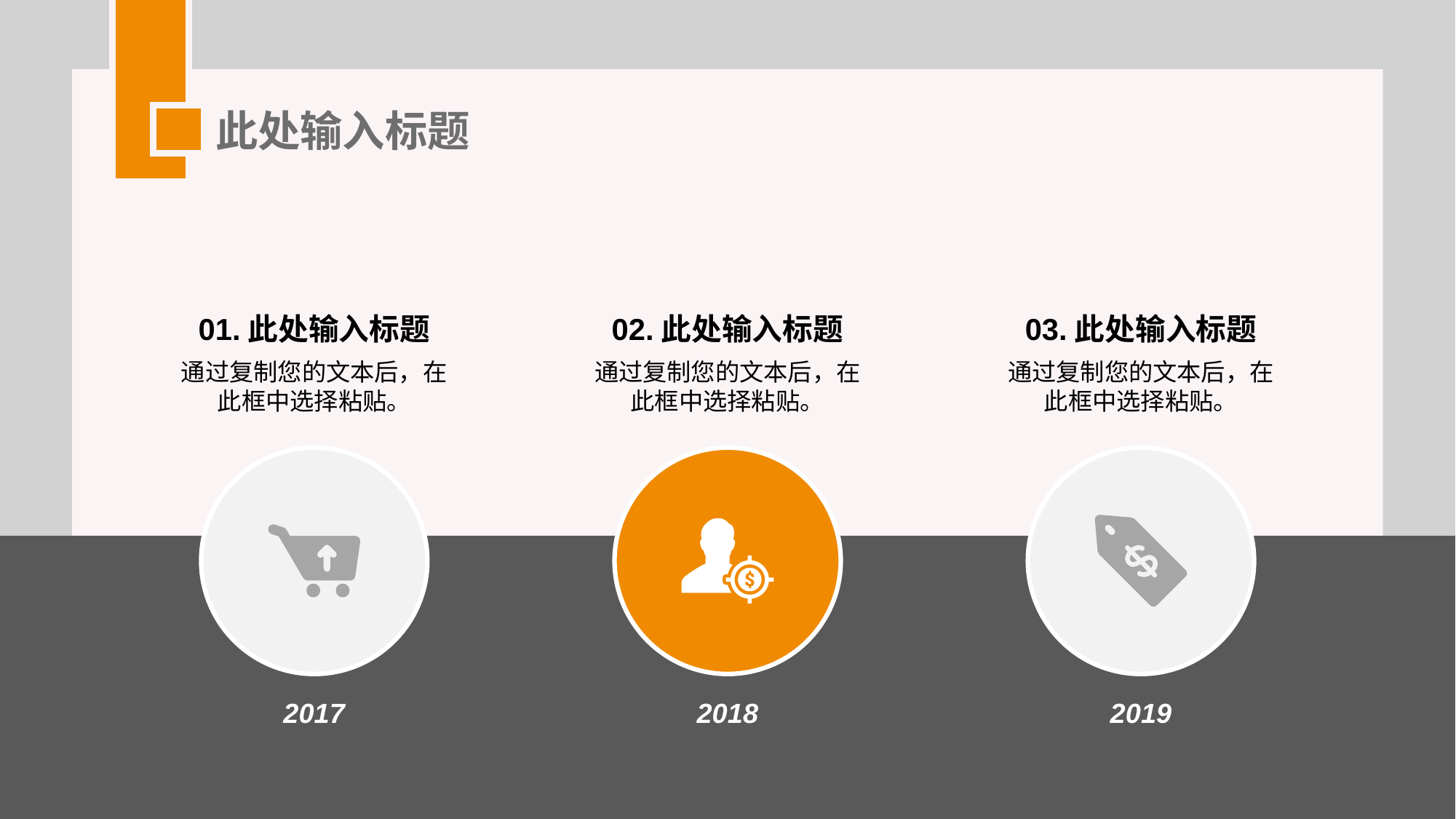

此处输入标题
01.此处输入标题
通过复制您的文本后，在此框中选择粘贴。
02.此处输入标题
通过复制您的文本后，在此框中选择粘贴。
03.此处输入标题
通过复制您的文本后，在此框中选择粘贴。

2017
2018
2019